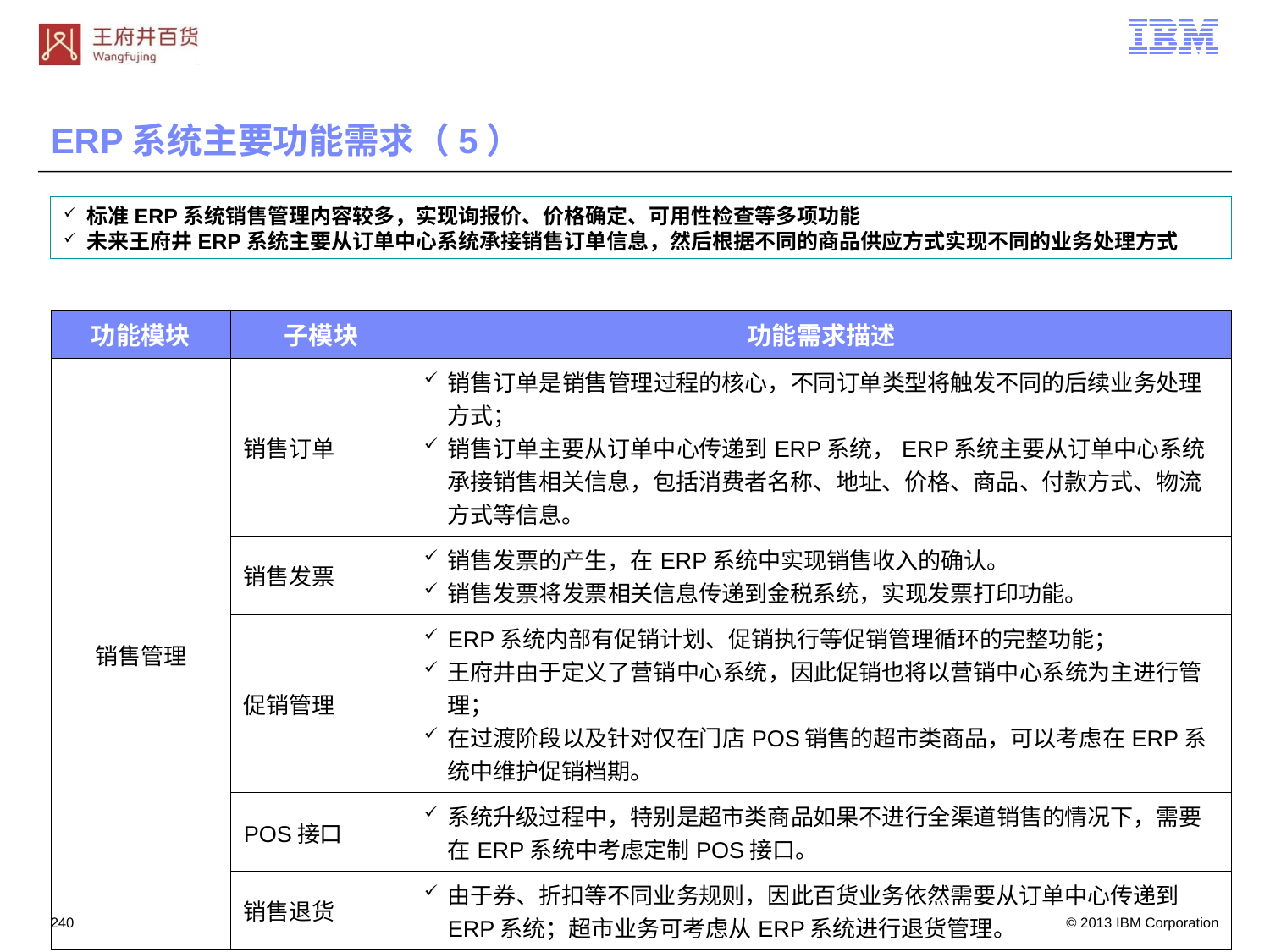

# ERP系统主要功能需求（5）
标准ERP系统销售管理内容较多，实现询报价、价格确定、可用性检查等多项功能
未来王府井ERP系统主要从订单中心系统承接销售订单信息，然后根据不同的商品供应方式实现不同的业务处理方式
| 功能模块 | 子模块 | 功能需求描述 |
| --- | --- | --- |
| 销售管理 | 销售订单 | 销售订单是销售管理过程的核心，不同订单类型将触发不同的后续业务处理方式； 销售订单主要从订单中心传递到ERP系统，ERP系统主要从订单中心系统承接销售相关信息，包括消费者名称、地址、价格、商品、付款方式、物流方式等信息。 |
|  | 销售发票 | 销售发票的产生，在ERP系统中实现销售收入的确认。 销售发票将发票相关信息传递到金税系统，实现发票打印功能。 |
|  | 促销管理 | ERP系统内部有促销计划、促销执行等促销管理循环的完整功能； 王府井由于定义了营销中心系统，因此促销也将以营销中心系统为主进行管理； 在过渡阶段以及针对仅在门店POS销售的超市类商品，可以考虑在ERP系统中维护促销档期。 |
|  | POS接口 | 系统升级过程中，特别是超市类商品如果不进行全渠道销售的情况下，需要在ERP系统中考虑定制POS接口。 |
|  | 销售退货 | 由于券、折扣等不同业务规则，因此百货业务依然需要从订单中心传递到ERP系统；超市业务可考虑从ERP系统进行退货管理。 |
240